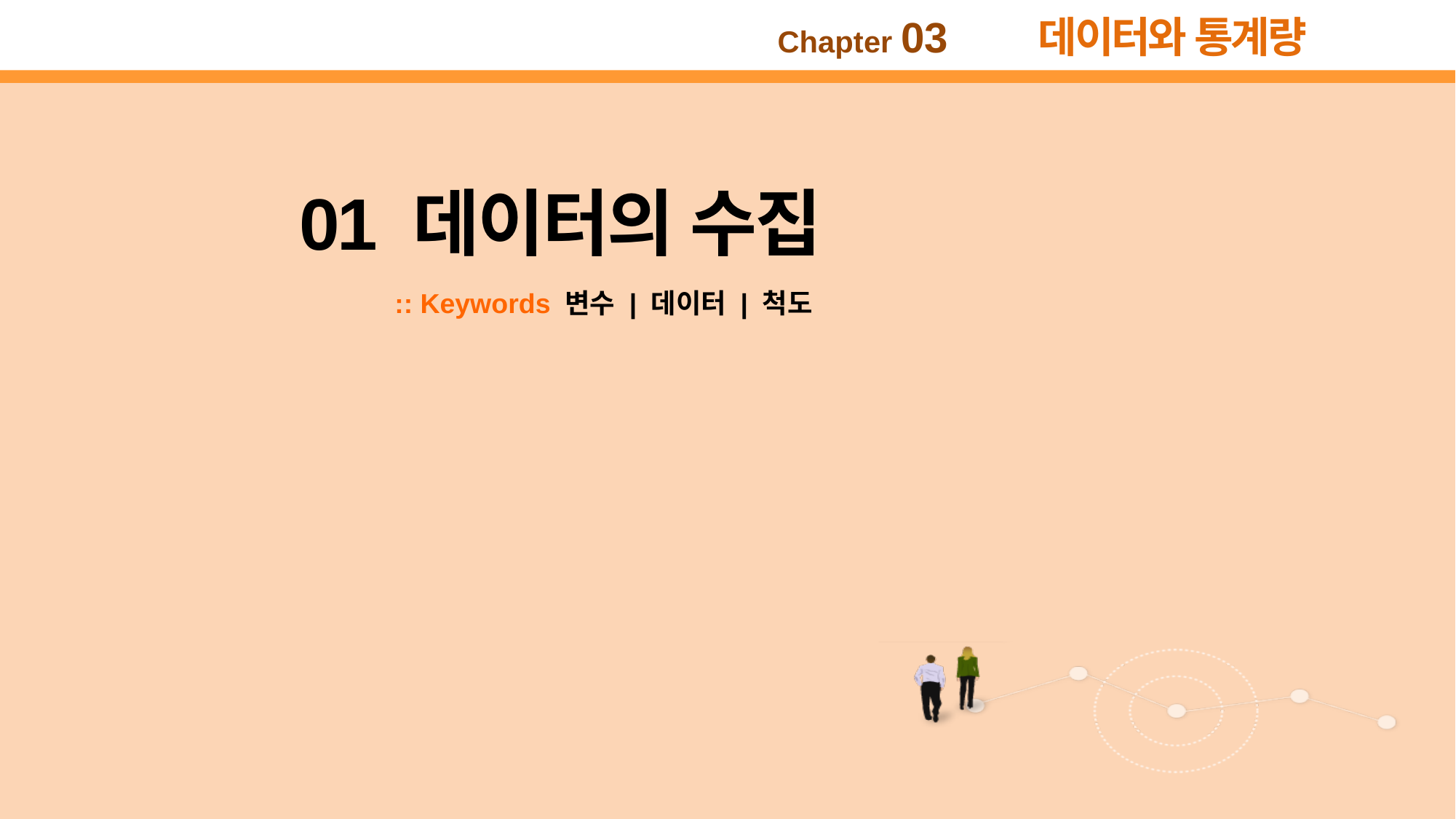

01 데이터의 수집
:: Keywords 변수 | 데이터 | 척도